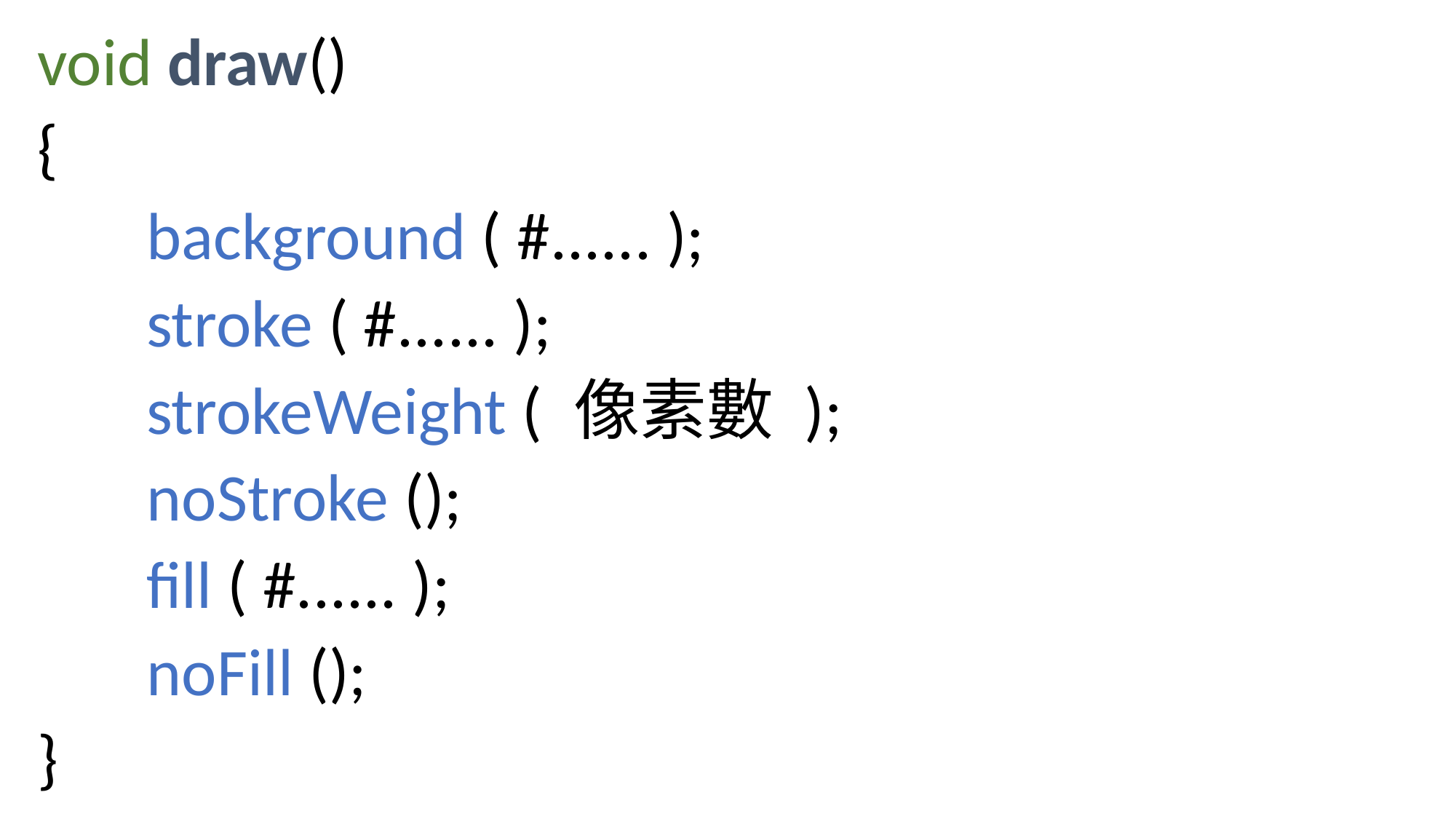

void draw()
{
	background ( #...... );
	stroke ( #...... );
	strokeWeight ( 像素數 );
	noStroke ();
	fill ( #...... );
	noFill ();
}